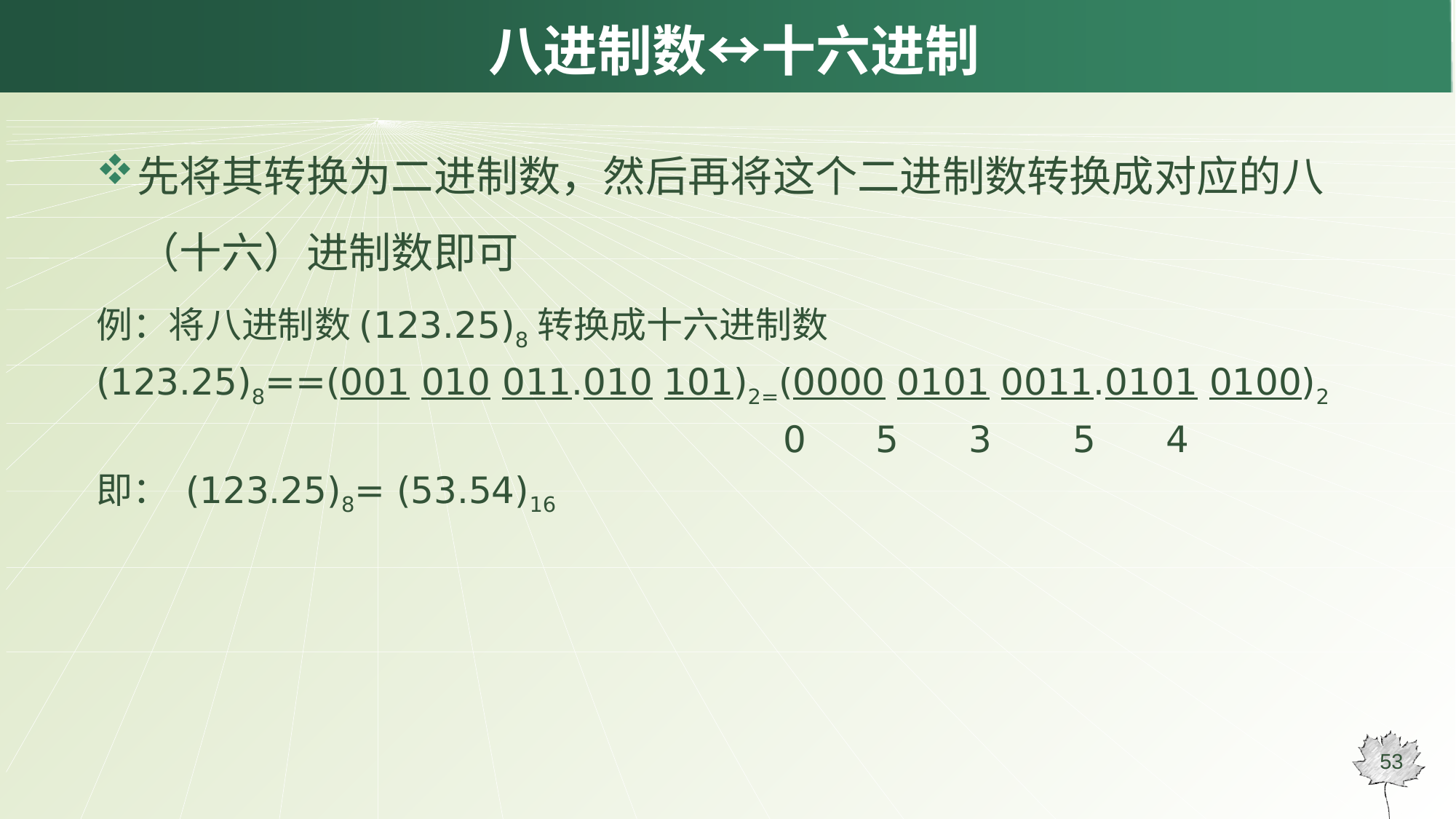

# 八进制数↔十六进制
先将其转换为二进制数，然后再将这个二进制数转换成对应的八（十六）进制数即可
例：将八进制数(123.25)8转换成十六进制数
(123.25)8==(001 010 011.010 101)2=(0000 0101 0011.0101 0100)2
                                                           0      5      3       5      4
即： (123.25)8= (53.54)16

53